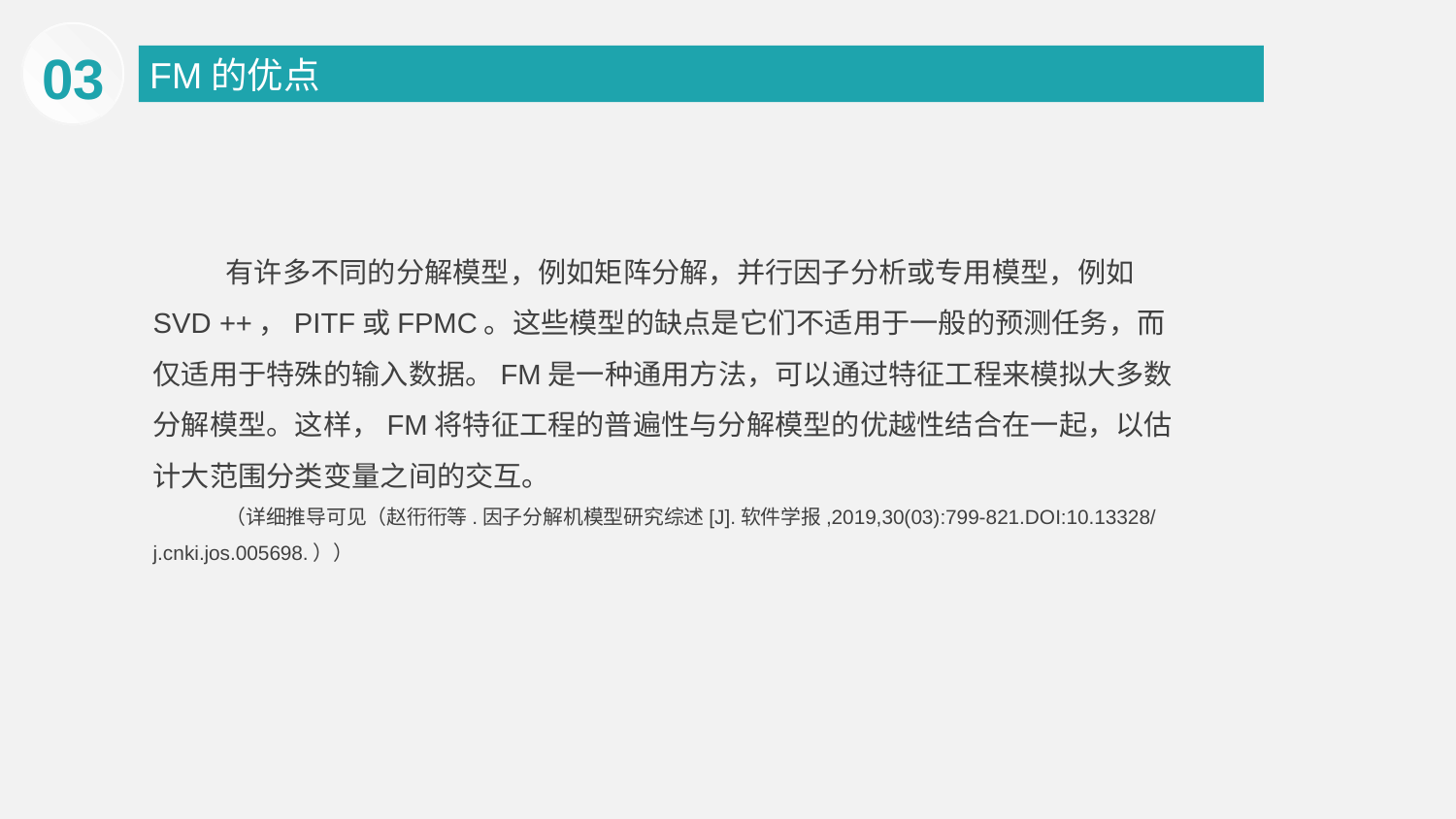

03
FM的优点

有许多不同的分解模型，例如矩阵分解，并行因子分析或专用模型，例如SVD ++，PITF或FPMC。这些模型的缺点是它们不适用于一般的预测任务，而仅适用于特殊的输入数据。FM是一种通用方法，可以通过特征工程来模拟大多数分解模型。这样，FM将特征工程的普遍性与分解模型的优越性结合在一起，以估计大范围分类变量之间的交互。
（详细推导可见（赵衎衎等.因子分解机模型研究综述[J].软件学报,2019,30(03):799-821.DOI:10.13328/j.cnki.jos.005698.））